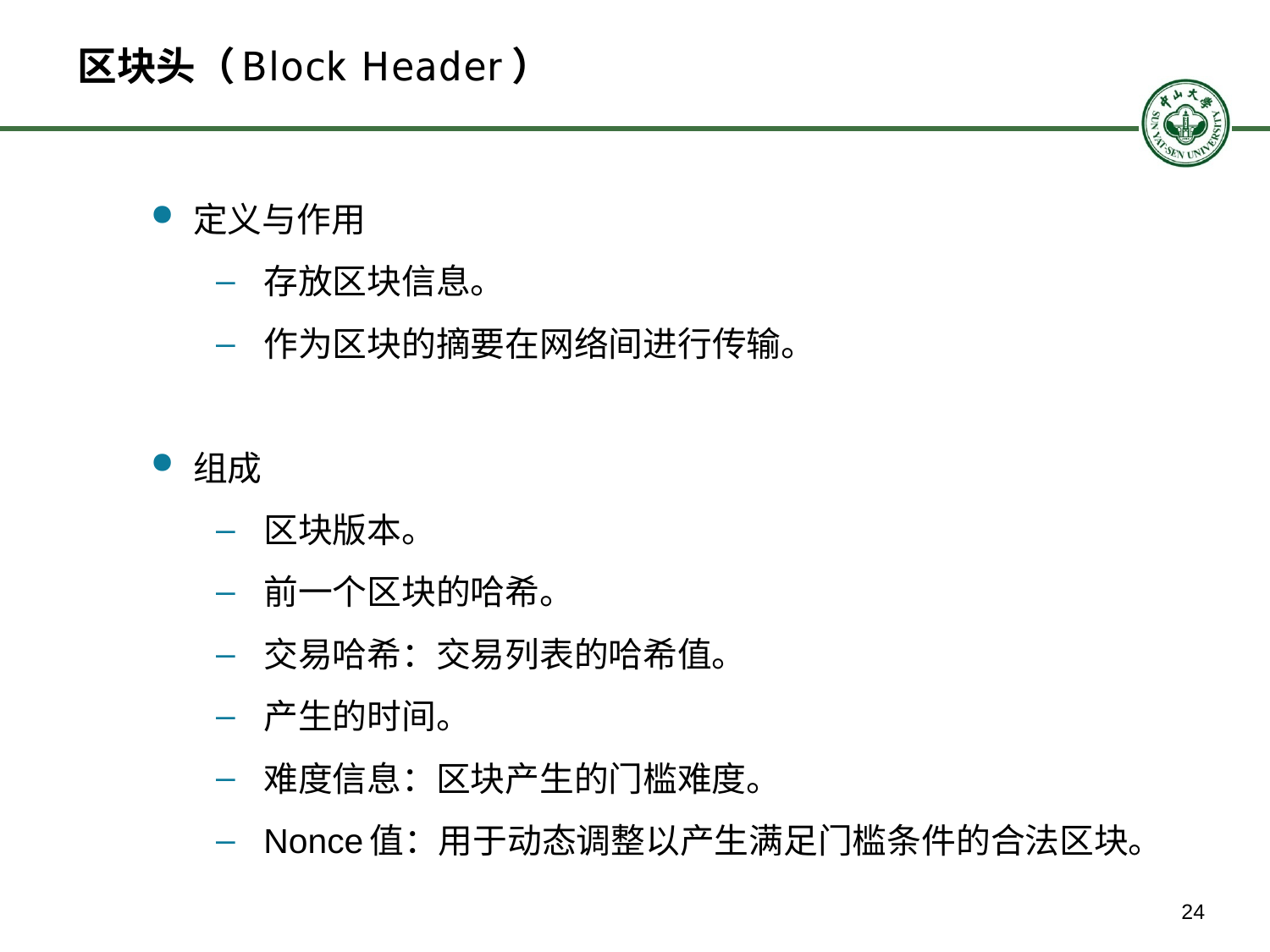

# 区块头（Block Header）
定义与作用
存放区块信息。
作为区块的摘要在网络间进行传输。

组成
区块版本。
前一个区块的哈希。
交易哈希：交易列表的哈希值。
产生的时间。
难度信息：区块产生的门槛难度。
Nonce值：用于动态调整以产生满足门槛条件的合法区块。